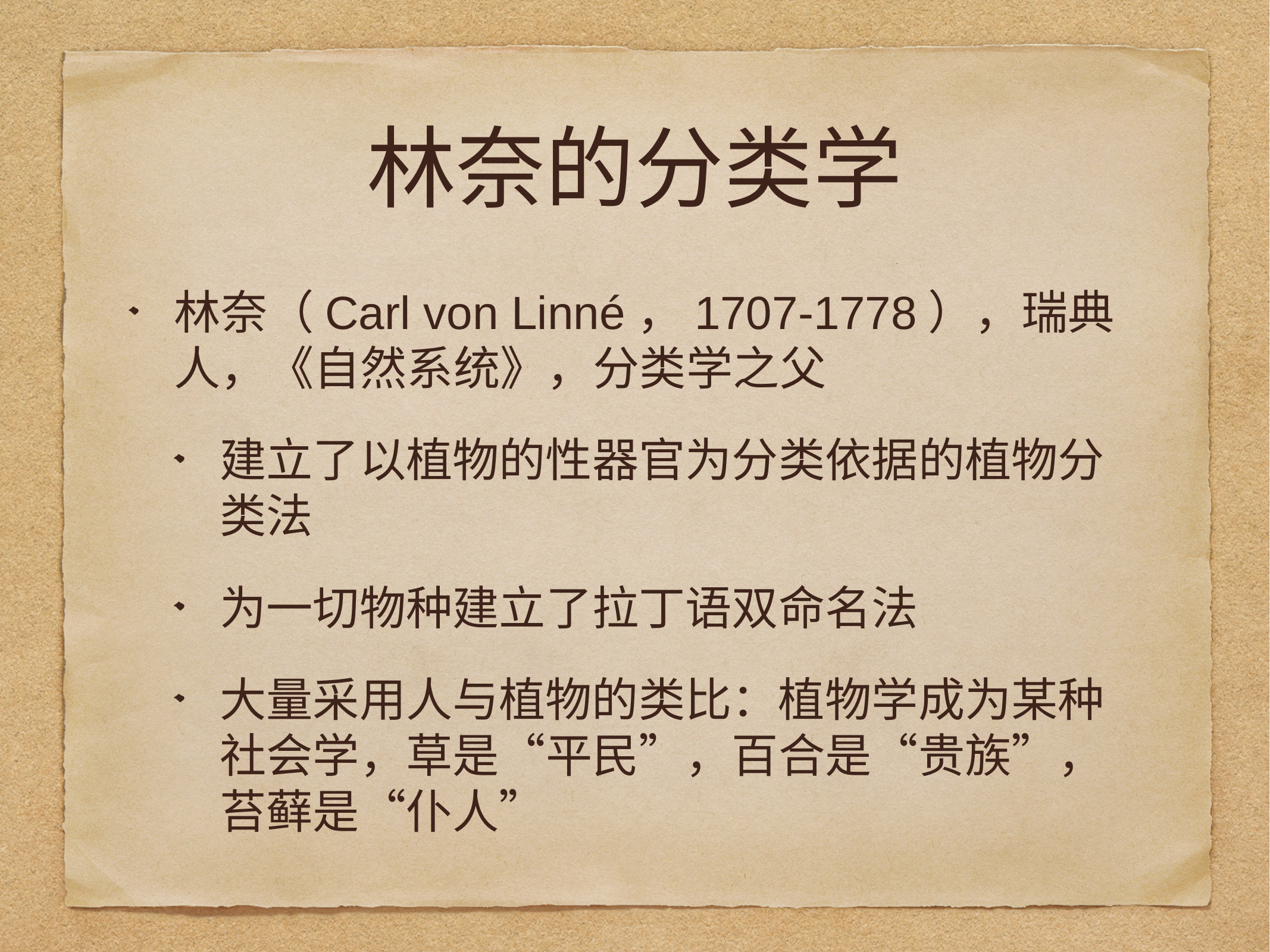

# 林奈的分类学
林奈（Carl von Linné，1707-1778），瑞典人，《自然系统》，分类学之父
建立了以植物的性器官为分类依据的植物分类法
为一切物种建立了拉丁语双命名法
大量采用人与植物的类比：植物学成为某种社会学，草是“平民”，百合是“贵族”，苔藓是“仆人”